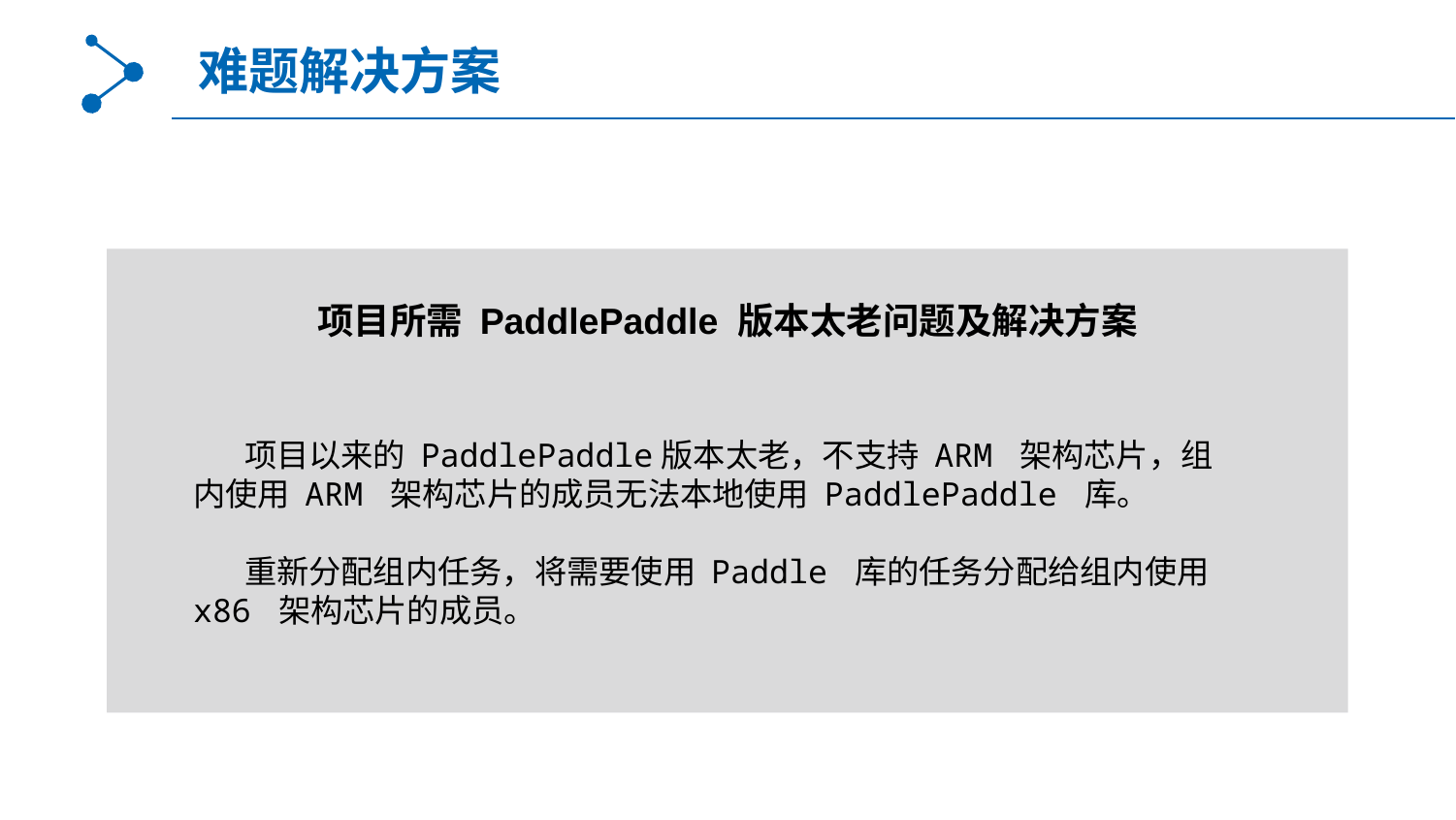

难题解决方案

项目所需 PaddlePaddle 版本太老问题及解决方案
      项目以来的 PaddlePaddle版本太老，不支持 ARM 架构芯片，组内使用 ARM 架构芯片的成员无法本地使用 PaddlePaddle 库。

      重新分配组内任务，将需要使用 Paddle 库的任务分配给组内使用 x86 架构芯片的成员。